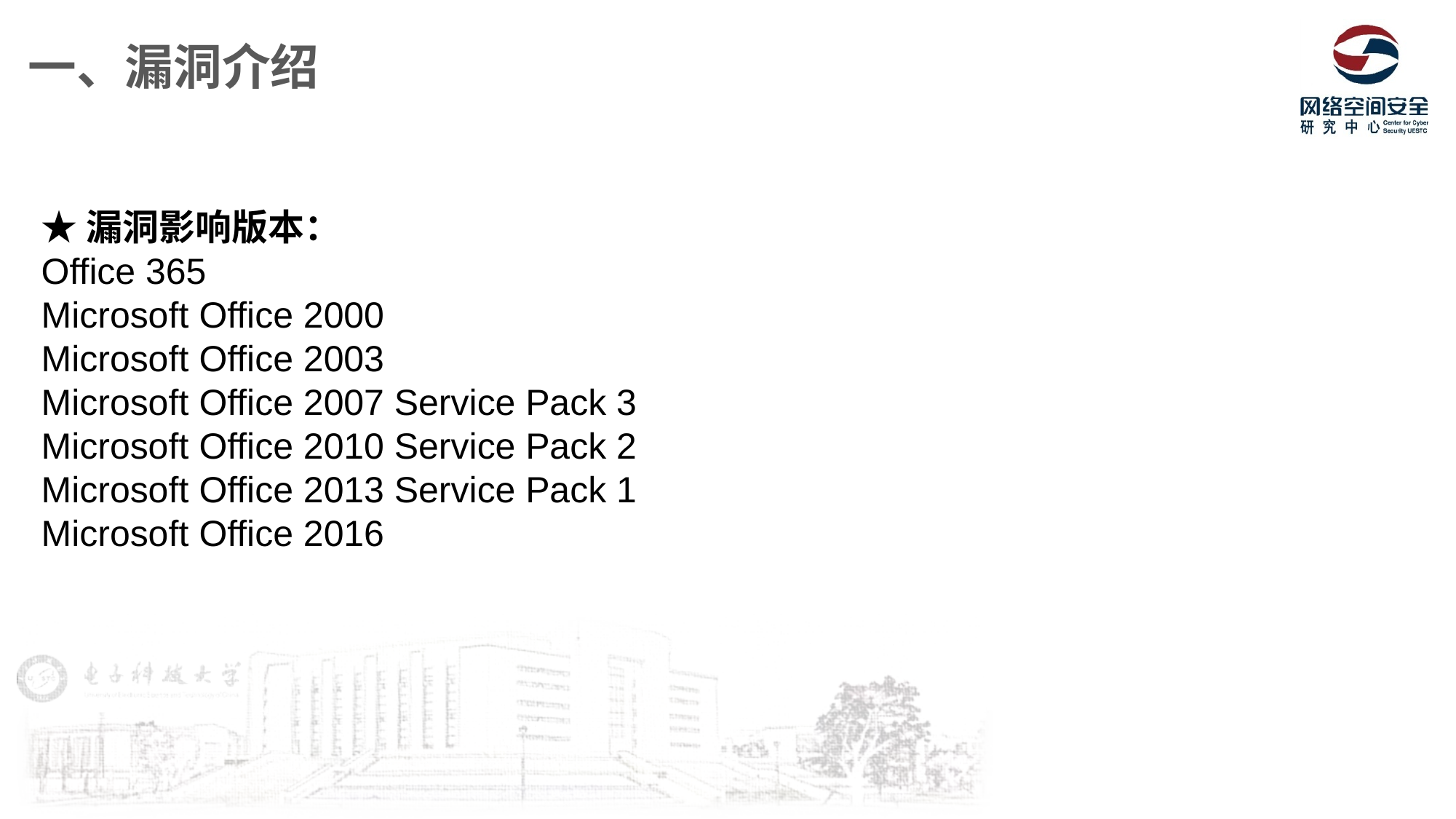

一、漏洞介绍
★漏洞影响版本：
Office 365
Microsoft Office 2000
Microsoft Office 2003
Microsoft Office 2007 Service Pack 3
Microsoft Office 2010 Service Pack 2
Microsoft Office 2013 Service Pack 1
Microsoft Office 2016